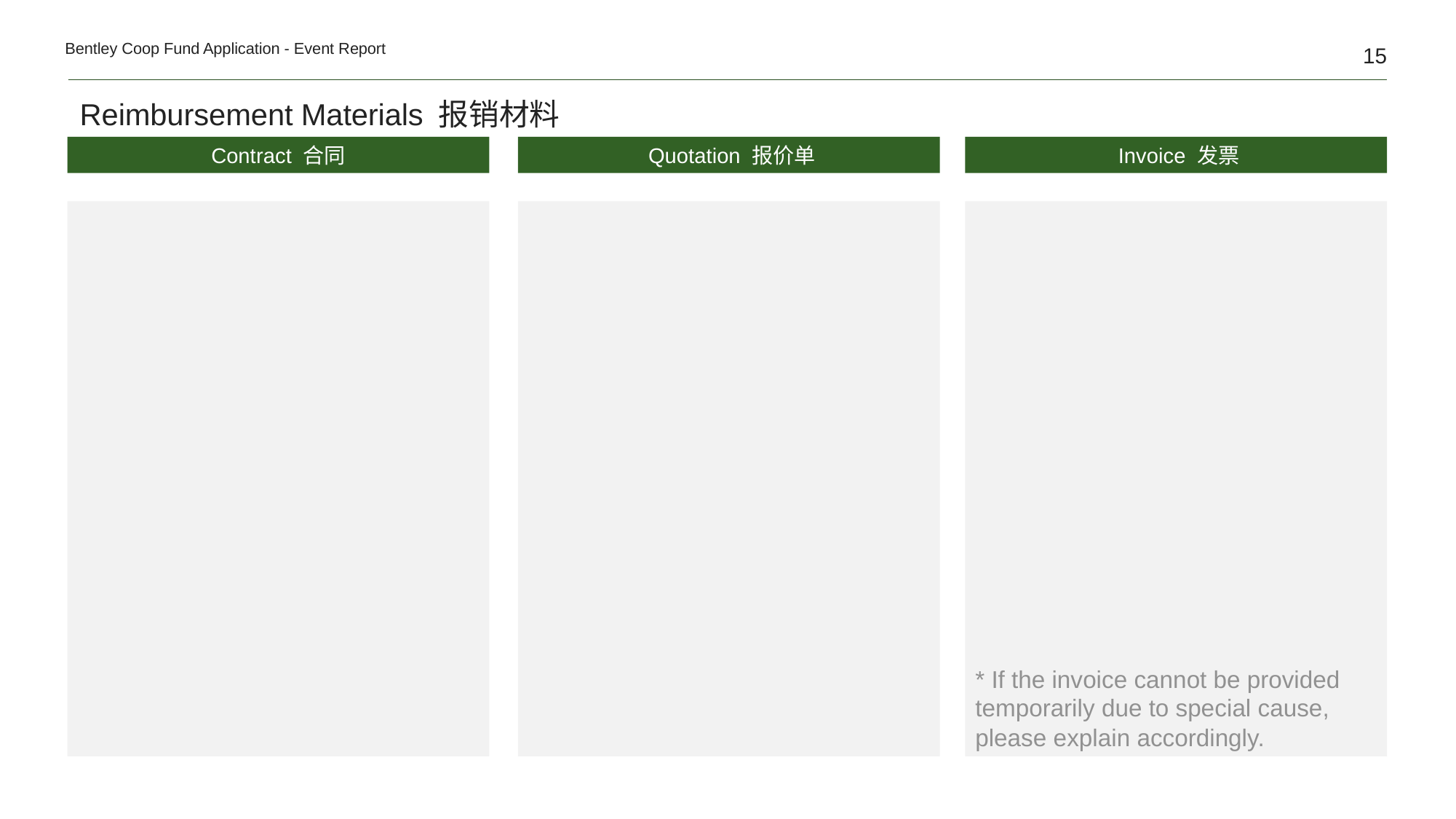

15
Bentley Coop Fund Application - Event Report
Reimbursement Materials 报销材料
 Invoice 发票
Contract 合同
 Quotation 报价单
* If the invoice cannot be provided temporarily due to special cause, please explain accordingly.